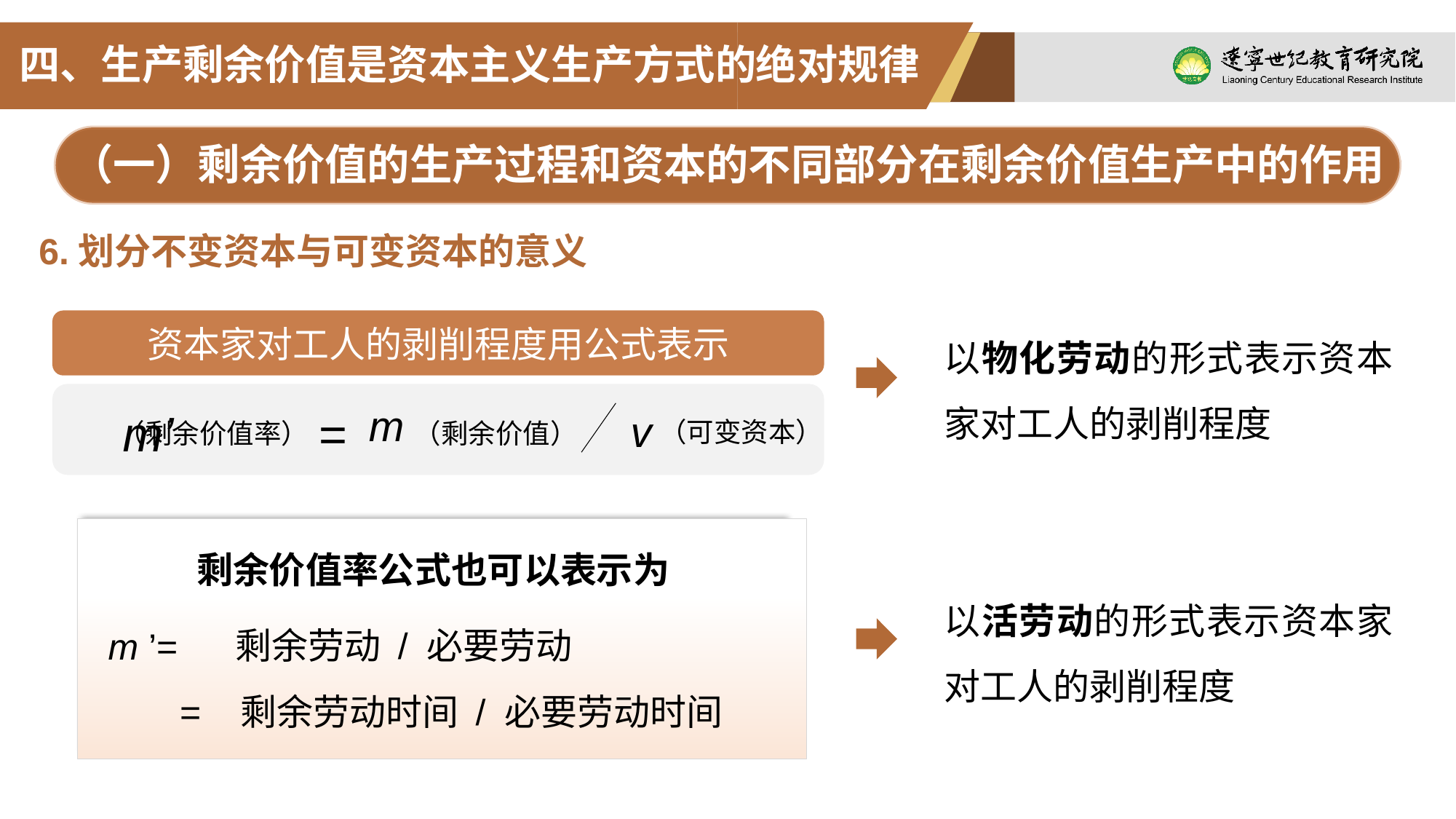

四、生产剩余价值是资本主义生产方式的绝对规律
（一）剩余价值的生产过程和资本的不同部分在剩余价值生产中的作用
6.划分不变资本与可变资本的意义
以物化劳动的形式表示资本家对工人的剥削程度
资本家对工人的剥削程度用公式表示

m’                   =
v
m
（可变资本）
（剩余价值）
（剩余价值率）

剩余价值率公式也可以表示为
剩余劳动 / 必要劳动
m ’=
=   剩余劳动时间 / 必要劳动时间
以活劳动的形式表示资本家对工人的剥削程度